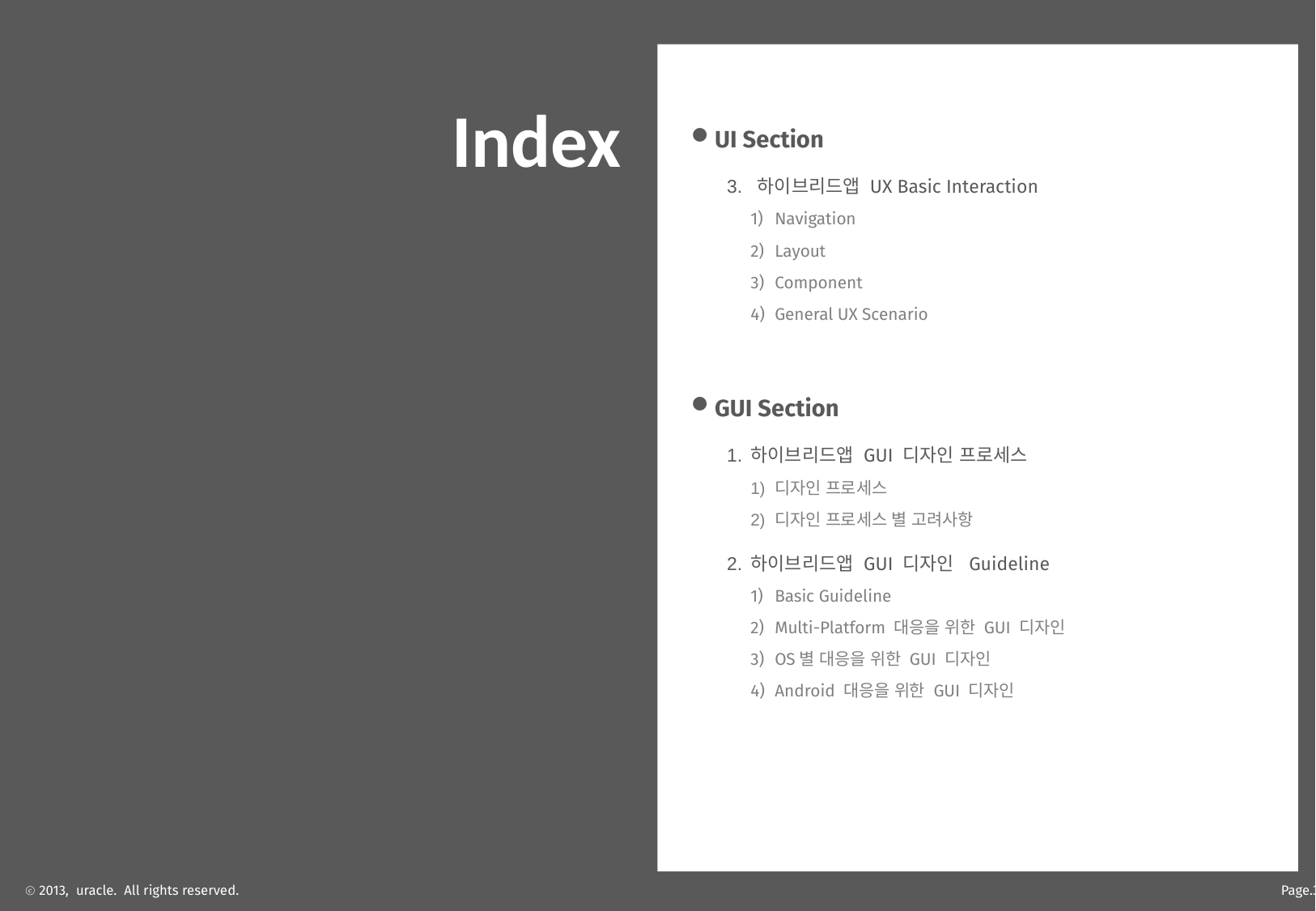

# Index
UI Section
하이브리드앱 UX Basic Interaction
Navigation
Layout
Component
General UX Scenario

GUI Section
하이브리드앱 GUI 디자인 프로세스
디자인 프로세스
디자인 프로세스 별 고려사항
하이브리드앱 GUI 디자인  Guideline
Basic Guideline
Multi-Platform 대응을 위한 GUI 디자인
OS별 대응을 위한 GUI 디자인
Android 대응을 위한 GUI 디자인